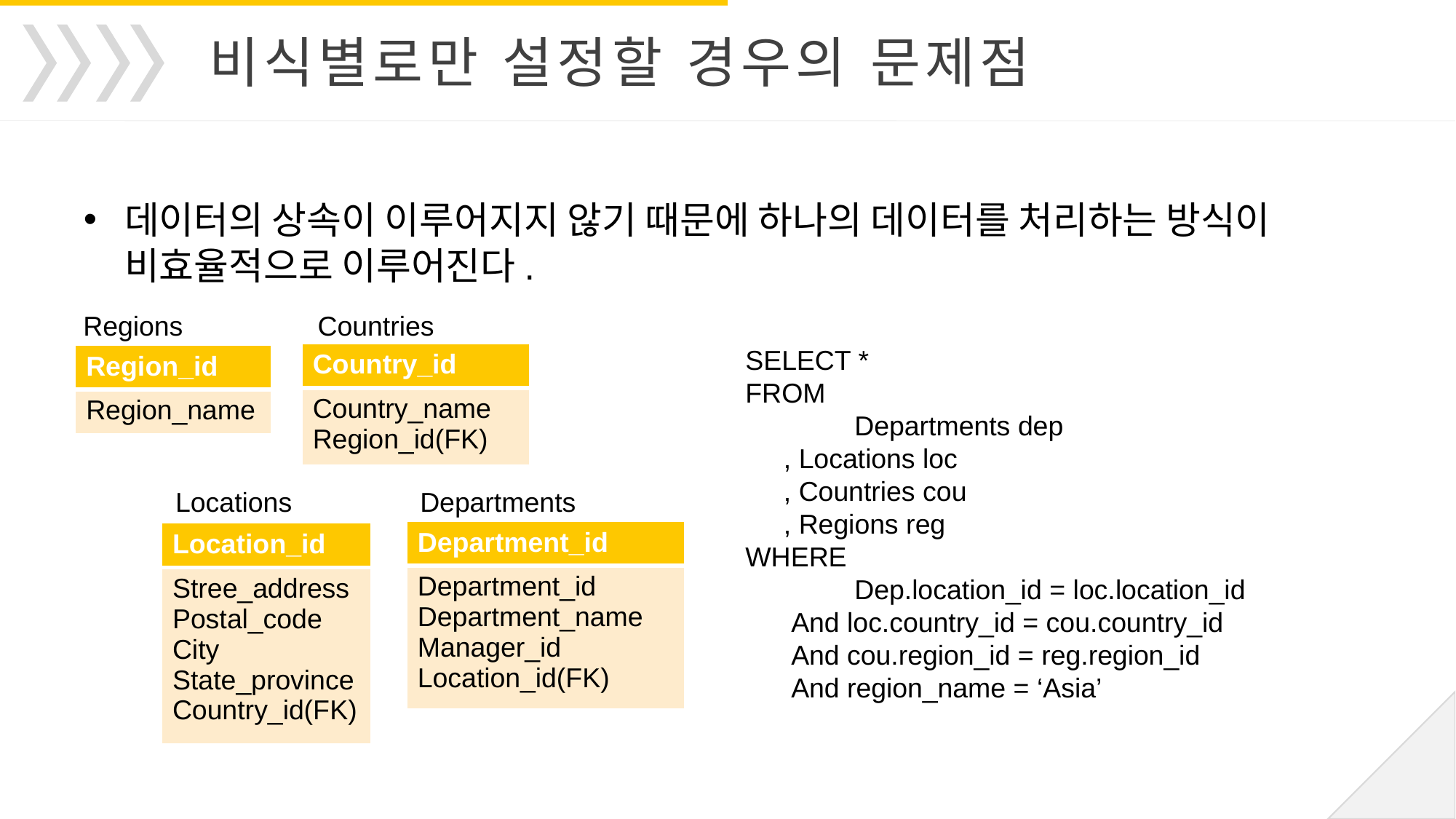

비식별로만 설정할 경우의 문제점

데이터의 상속이 이루어지지 않기 때문에 하나의 데이터를 처리하는 방식이 비효율적으로 이루어진다.
Regions
Countries
SELECT *
FROM
	Departments dep
     , Locations loc
     , Countries cou
     , Regions reg
WHERE
	Dep.location_id = loc.location_id
      And loc.country_id = cou.country_id
      And cou.region_id = reg.region_id
      And region_name = ‘Asia’
하위테이블에서 상위테이블의 속성을 검색하고 싶은 경우

- 다량의 조인이 발생
- SQL문의 복잡성이 증가하고 성능저하의 문제발생

| Country\_id |
| --- |
| Country\_name Region\_id(FK) |
| Region\_id |
| --- |
| Region\_name |
Locations
Departments
| Department\_id |
| --- |
| Department\_id Department\_name Manager\_id Location\_id(FK) |
| Location\_id |
| --- |
| Stree\_address Postal\_code City State\_province Country\_id(FK) |